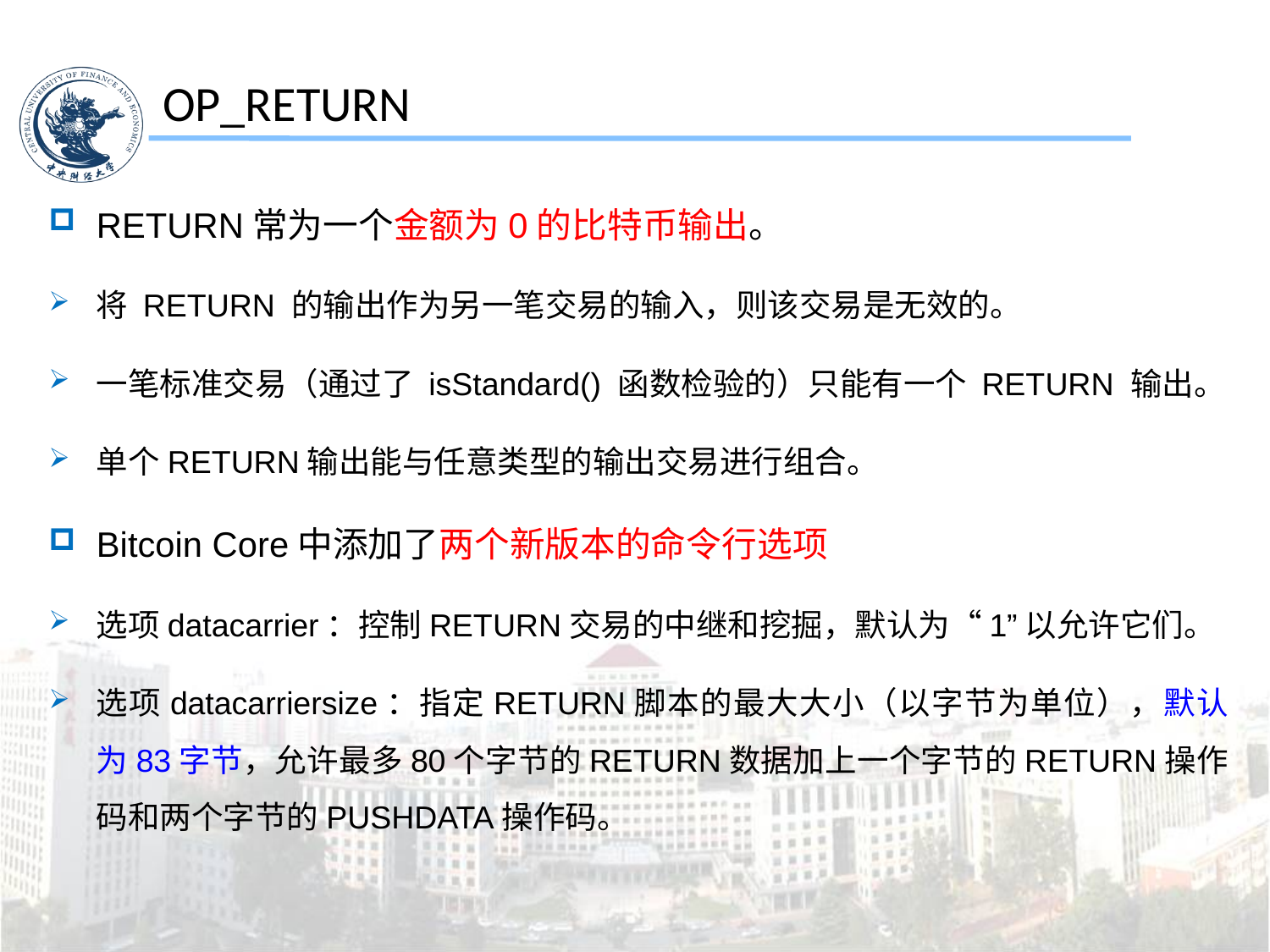

OP_RETURN
RETURN常为一个金额为0的比特币输出。
将 RETURN 的输出作为另一笔交易的输入，则该交易是无效的。
一笔标准交易（通过了 isStandard() 函数检验的）只能有一个 RETURN 输出。
单个RETURN输出能与任意类型的输出交易进行组合。
Bitcoin Core中添加了两个新版本的命令行选项
选项datacarrier：控制RETURN交易的中继和挖掘，默认为“1”以允许它们。
选项datacarriersize：指定RETURN脚本的最大大小（以字节为单位），默认为83字节，允许最多80个字节的RETURN数据加上一个字节的RETURN操作码和两个字节的PUSHDATA操作码。